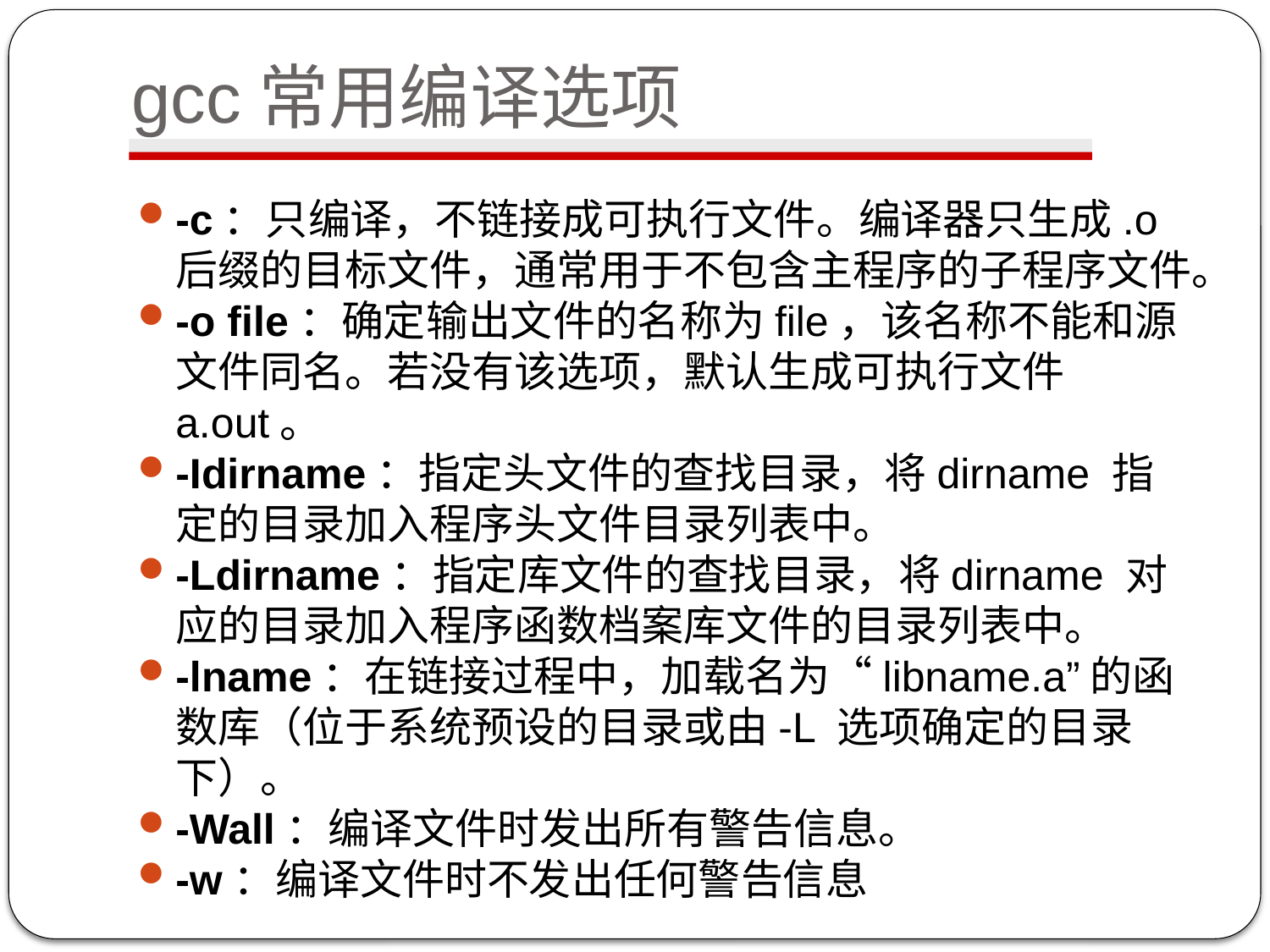

# gcc常用编译选项
-c：只编译，不链接成可执行文件。编译器只生成.o 后缀的目标文件，通常用于不包含主程序的子程序文件。
-o file：确定输出文件的名称为file，该名称不能和源文件同名。若没有该选项，默认生成可执行文件a.out。
-Idirname：指定头文件的查找目录，将dirname 指定的目录加入程序头文件目录列表中。
-Ldirname：指定库文件的查找目录，将dirname 对应的目录加入程序函数档案库文件的目录列表中。
-lname：在链接过程中，加载名为“libname.a”的函数库（位于系统预设的目录或由-L 选项确定的目录下）。
-Wall：编译文件时发出所有警告信息。
-w：编译文件时不发出任何警告信息